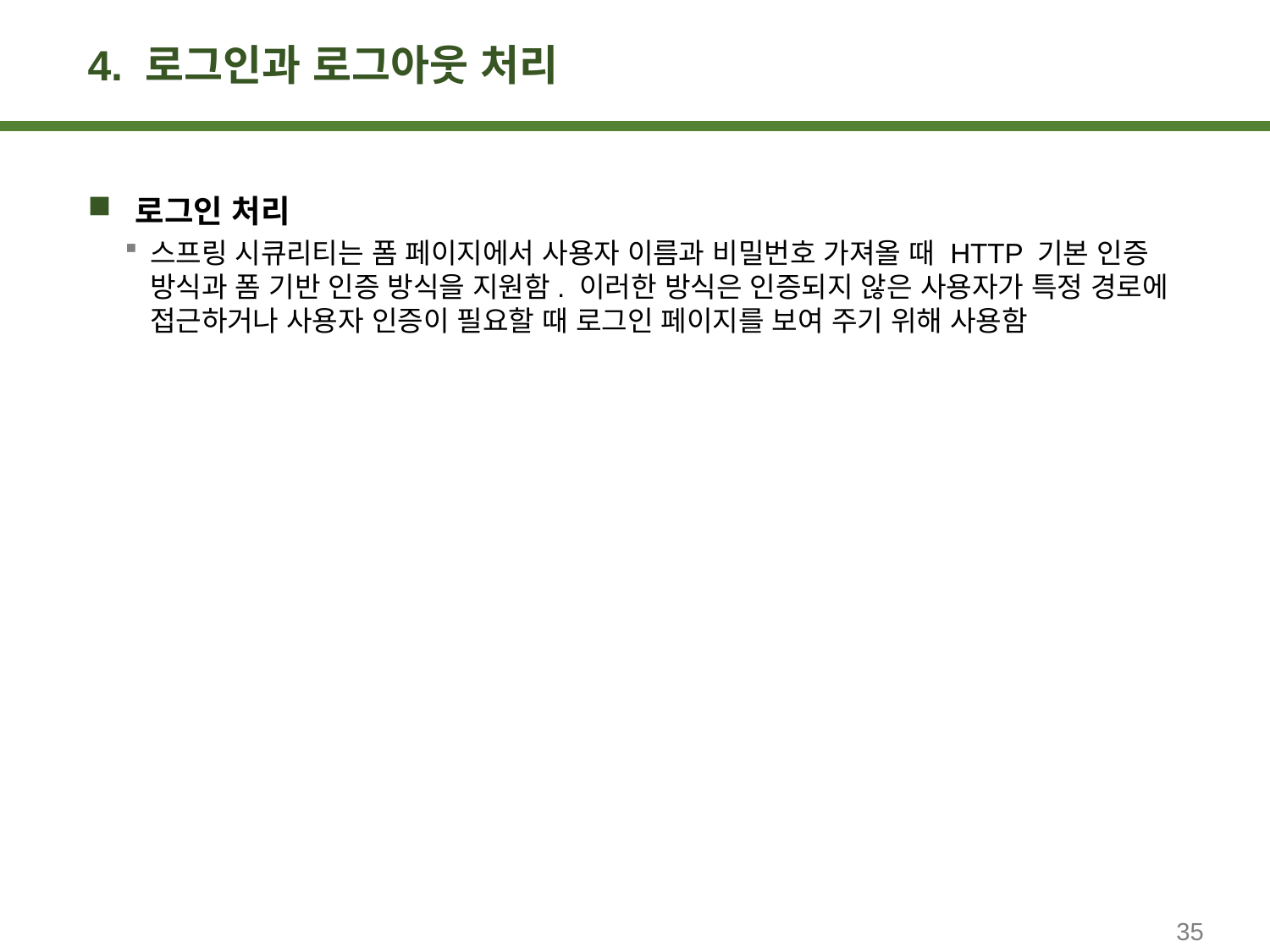

# 4. 로그인과 로그아웃 처리
로그인 처리
스프링 시큐리티는 폼 페이지에서 사용자 이름과 비밀번호 가져올 때 HTTP 기본 인증 방식과 폼 기반 인증 방식을 지원함. 이러한 방식은 인증되지 않은 사용자가 특정 경로에 접근하거나 사용자 인증이 필요할 때 로그인 페이지를 보여 주기 위해 사용함